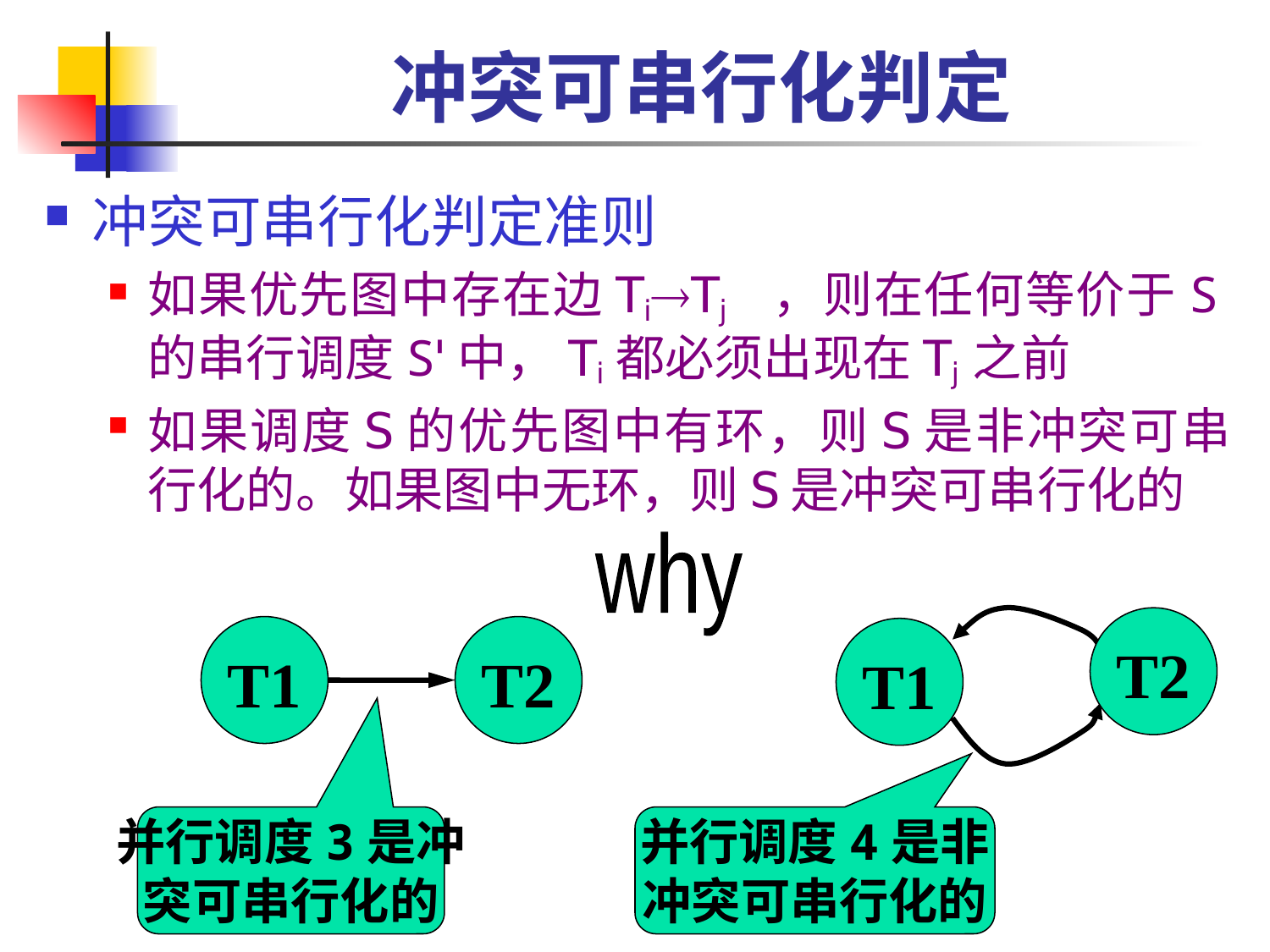

# 冲突可串行化判定
冲突可串行化判定准则
如果优先图中存在边Ti→Tj ，则在任何等价于S的串行调度S'中，Ti都必须出现在Tj之前
如果调度S的优先图中有环，则S是非冲突可串行化的。如果图中无环，则S是冲突可串行化的
why

T2
T1
T2
T1

并行调度3是冲
突可串行化的
并行调度4是非
冲突可串行化的